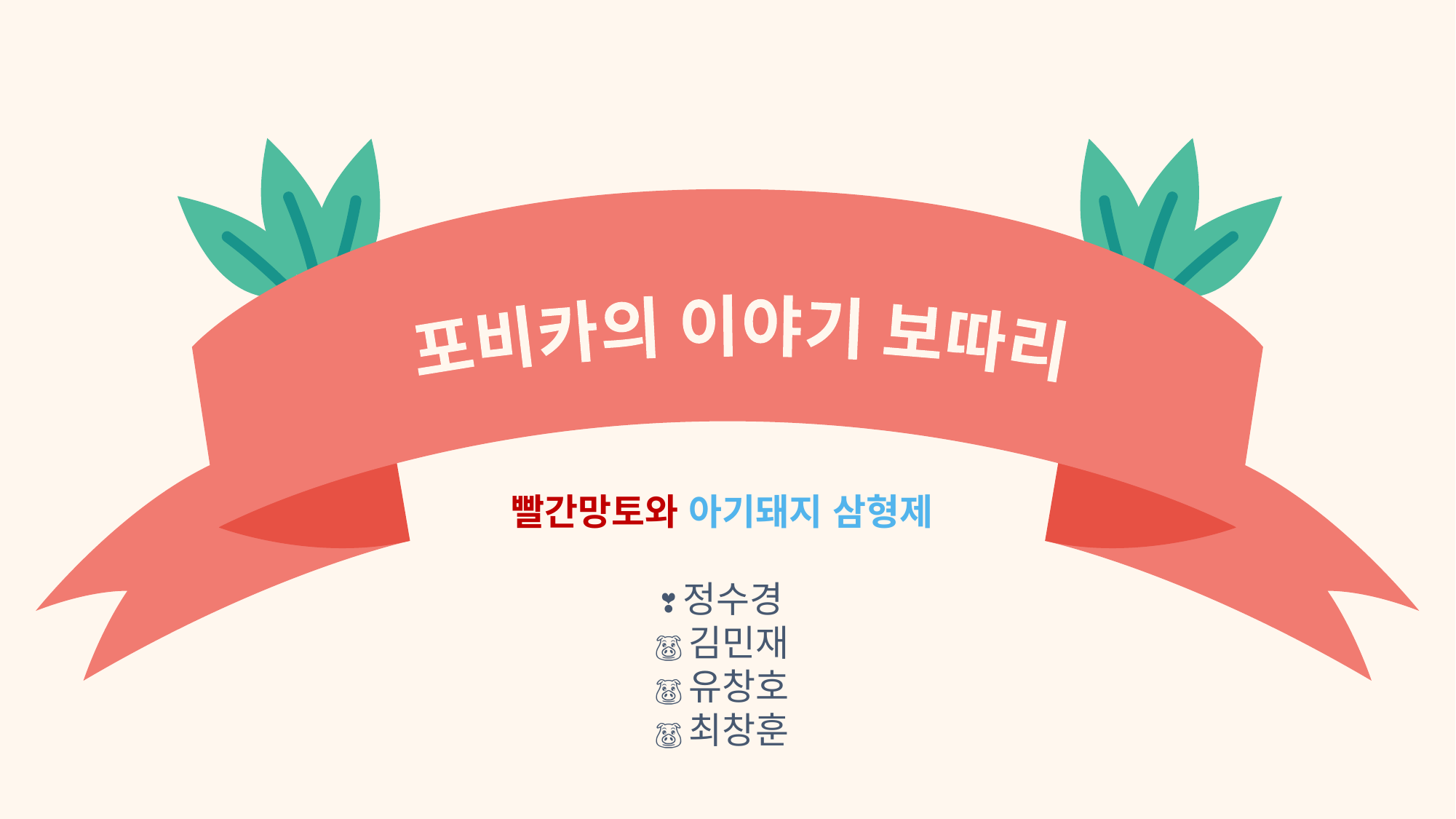

포비카의 이야기 보따리
빨간망토와 아기돼지 삼형제

❣정수경
🐷김민재
🐷유창호
🐷최창훈